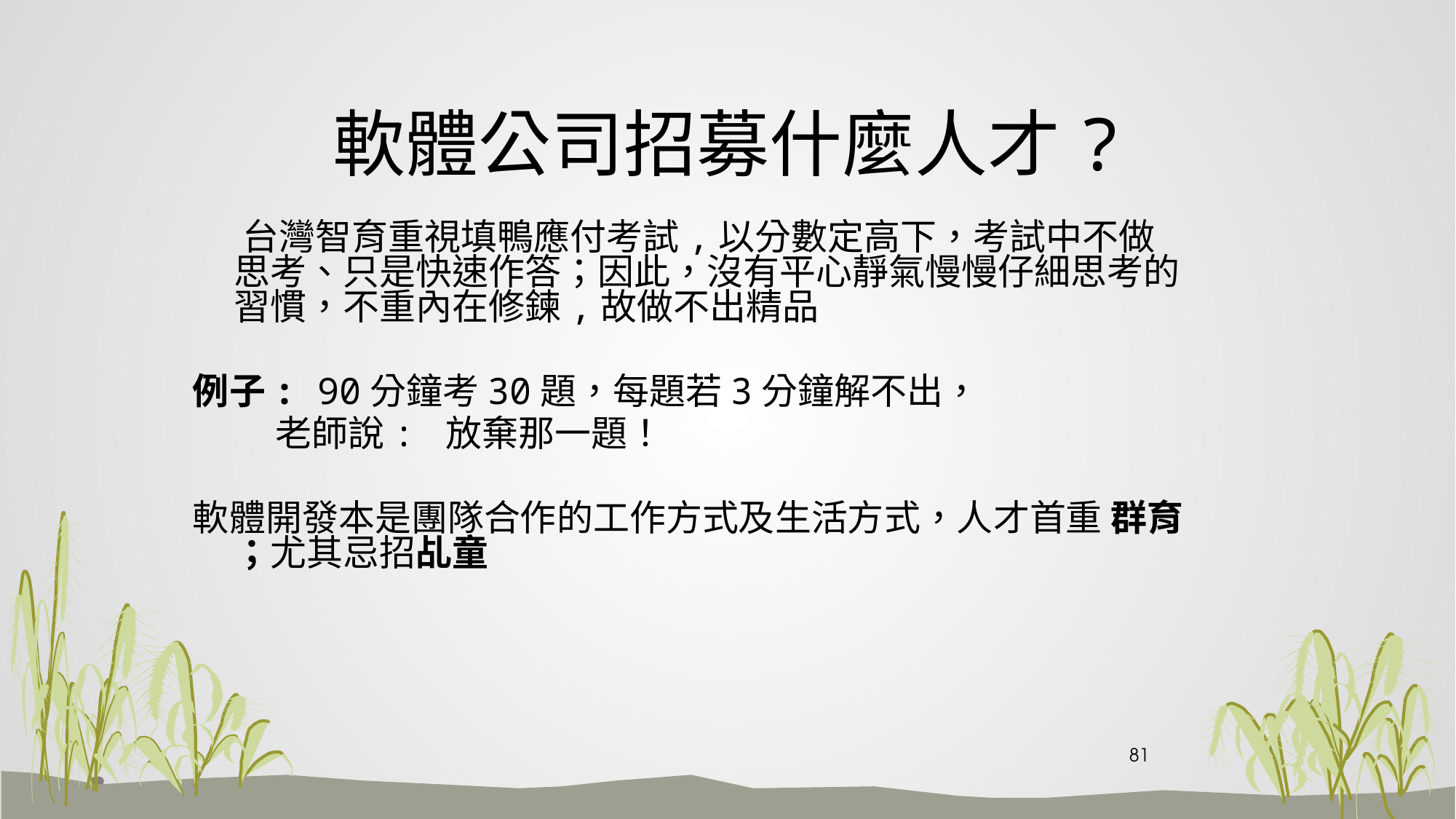

# 軟體公司招募什麼人才?
     台灣智育重視填鴨應付考試,以分數定高下，考試中不做思考、只是快速作答；因此，沒有平心靜氣慢慢仔細思考的習慣，不重內在修鍊,故做不出精品

例子: 90分鐘考30題，每題若3分鐘解不出，
         老師說: 放棄那一題！

軟體開發本是團隊合作的工作方式及生活方式，人才首重 群育 ；尤其忌招乩童

81